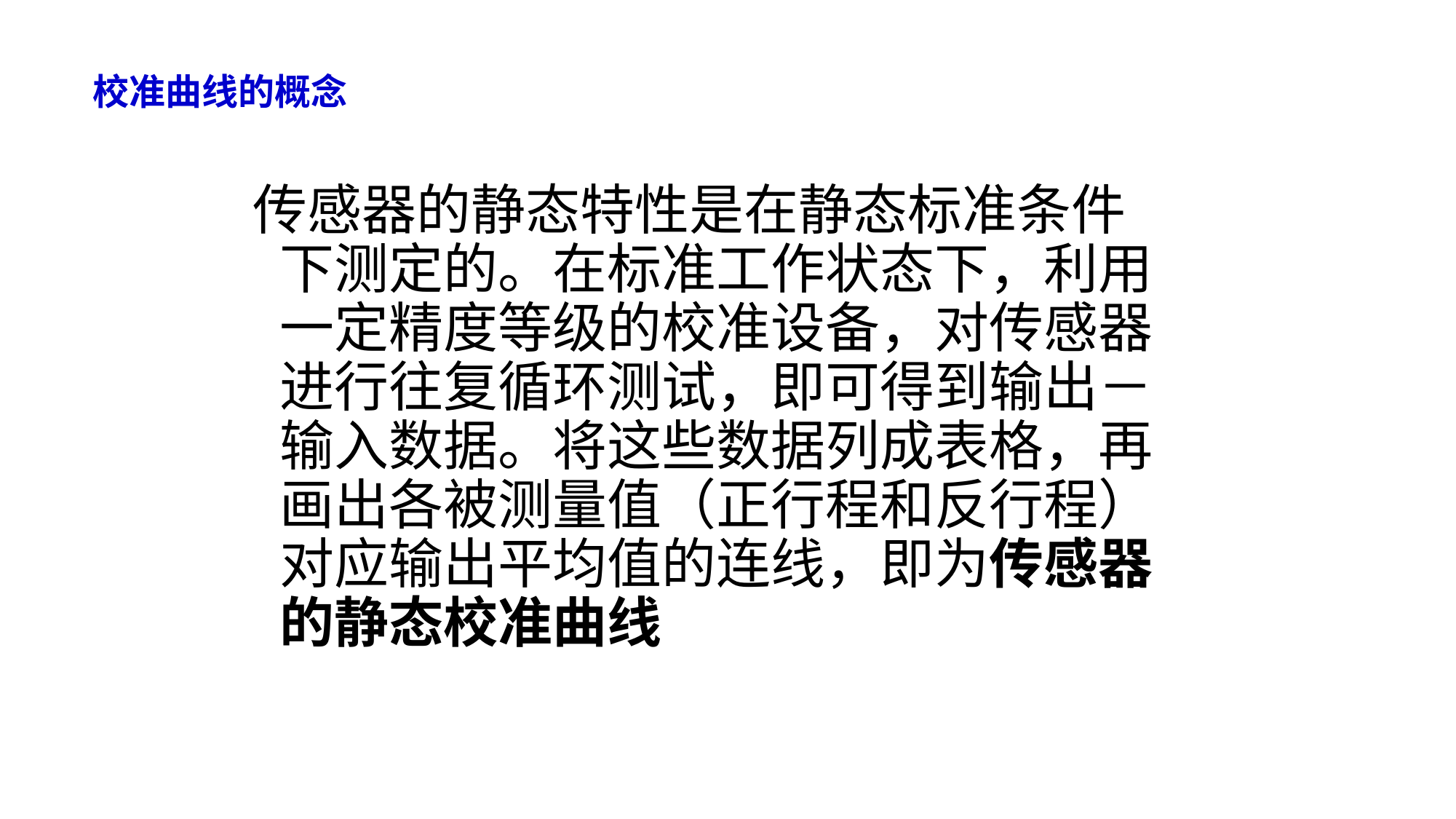

# 校准曲线的概念
传感器的静态特性是在静态标准条件下测定的。在标准工作状态下，利用一定精度等级的校准设备，对传感器进行往复循环测试，即可得到输出－输入数据。将这些数据列成表格，再画出各被测量值（正行程和反行程）对应输出平均值的连线，即为传感器的静态校准曲线